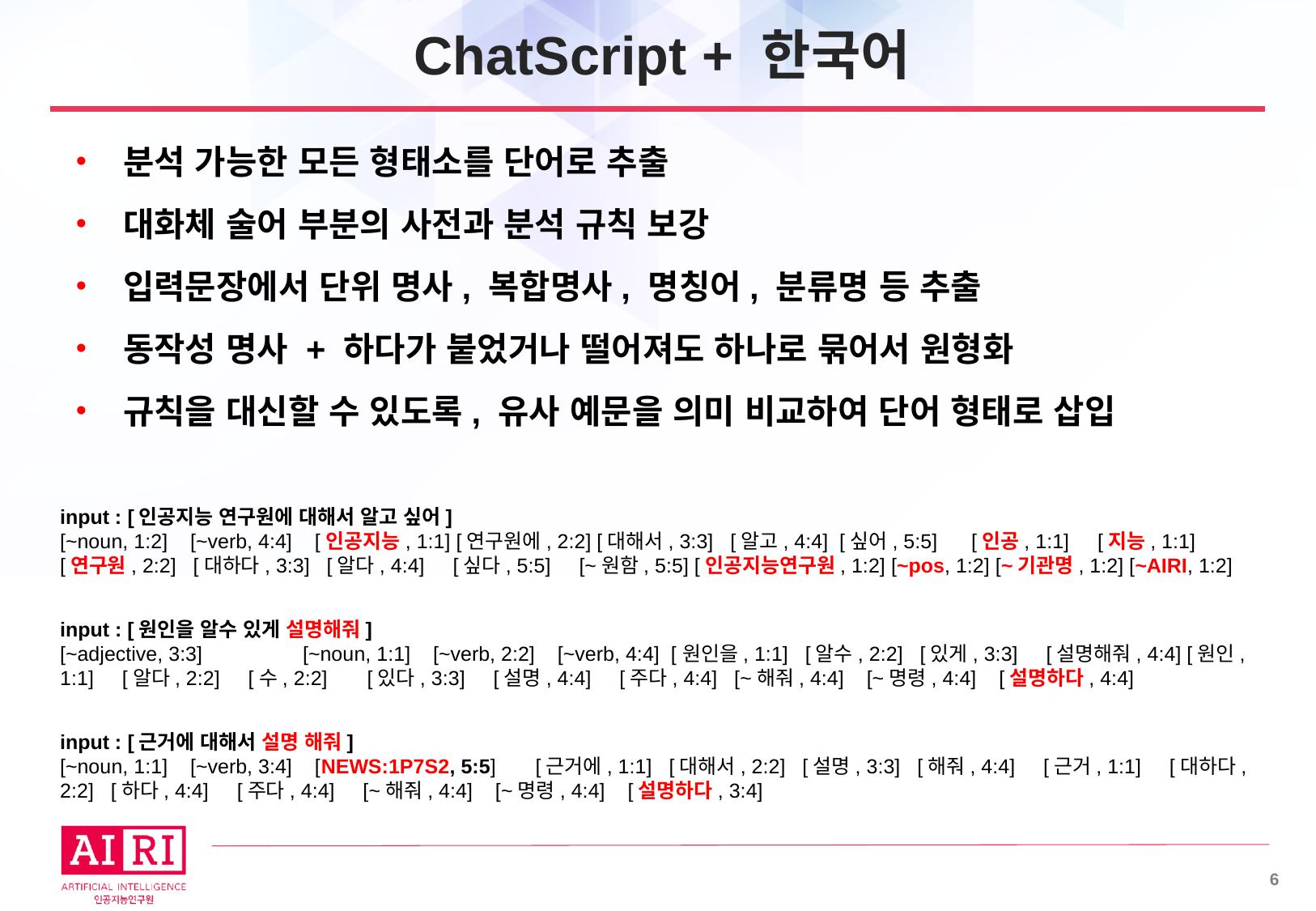

# ChatScript + 한국어
분석 가능한 모든 형태소를 단어로 추출
대화체 술어 부분의 사전과 분석 규칙 보강
입력문장에서 단위 명사, 복합명사, 명칭어, 분류명 등 추출
동작성 명사 + 하다가 붙었거나 떨어져도 하나로 묶어서 원형화
규칙을 대신할 수 있도록, 유사 예문을 의미 비교하여 단어 형태로 삽입
input : [인공지능 연구원에 대해서 알고 싶어]
[~noun, 1:2]    [~verb, 4:4]    [인공지능, 1:1] [연구원에, 2:2] [대해서, 3:3]   [알고, 4:4]  [싶어, 5:5]      [인공, 1:1]     [지능, 1:1]     [연구원, 2:2]   [대하다, 3:3]   [알다, 4:4]     [싶다, 5:5]     [~원함, 5:5] [인공지능연구원, 1:2] [~pos, 1:2] [~기관명, 1:2] [~AIRI, 1:2]
input : [원인을 알수 있게 설명해줘]
[~adjective, 3:3] 	[~noun, 1:1]    [~verb, 2:2]    [~verb, 4:4]  [원인을, 1:1]   [알수, 2:2]   [있게, 3:3]     [설명해줘, 4:4] [원인, 1:1]     [알다, 2:2]     [수, 2:2]       [있다, 3:3]     [설명, 4:4]     [주다, 4:4]   [~해줘, 4:4]    [~명령, 4:4]    [설명하다, 4:4]
input : [근거에 대해서 설명 해줘]
[~noun, 1:1]    [~verb, 3:4]    [NEWS:1P7S2, 5:5]       [근거에, 1:1]   [대해서, 2:2]   [설명, 3:3]   [해줘, 4:4]     [근거, 1:1]     [대하다, 2:2]   [하다, 4:4]     [주다, 4:4]     [~해줘, 4:4]    [~명령, 4:4]    [설명하다, 3:4]